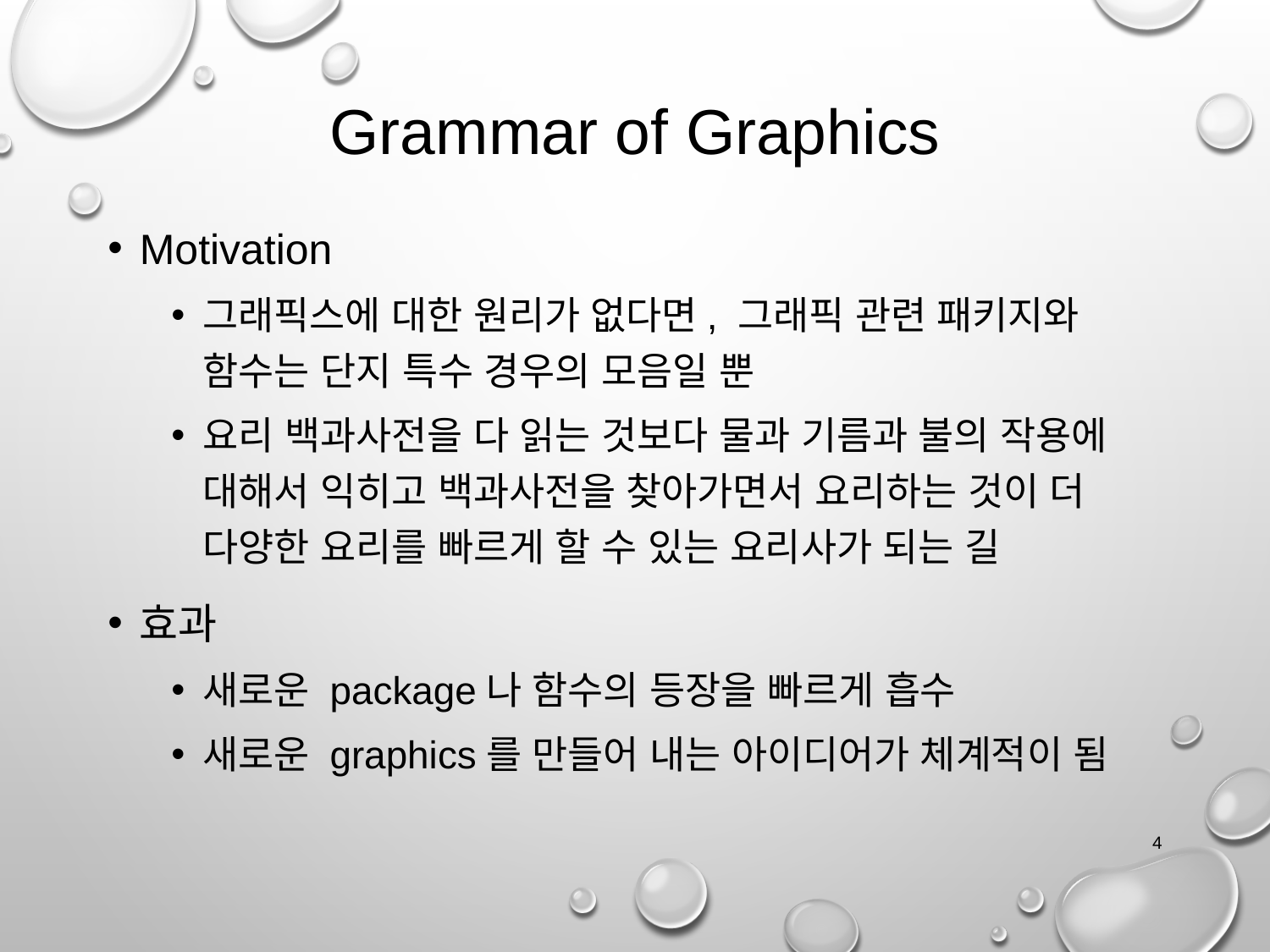

# Grammar of Graphics
Motivation
그래픽스에 대한 원리가 없다면, 그래픽 관련 패키지와 함수는 단지 특수 경우의 모음일 뿐
요리 백과사전을 다 읽는 것보다 물과 기름과 불의 작용에 대해서 익히고 백과사전을 찾아가면서 요리하는 것이 더 다양한 요리를 빠르게 할 수 있는 요리사가 되는 길
효과
새로운 package나 함수의 등장을 빠르게 흡수
새로운 graphics를 만들어 내는 아이디어가 체계적이 됨
4